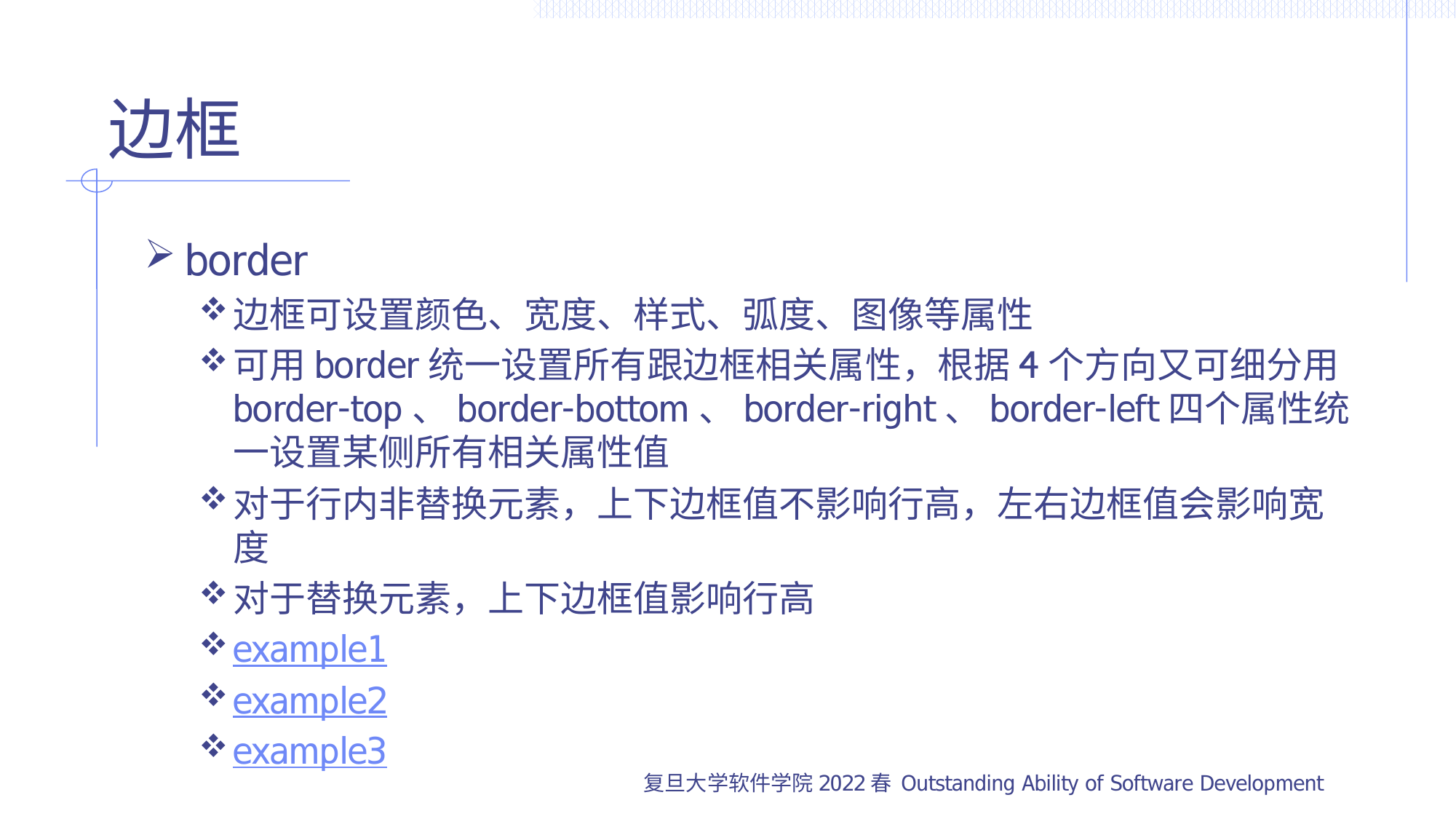

# 边框
border
边框可设置颜色、宽度、样式、弧度、图像等属性
可用border统一设置所有跟边框相关属性，根据4个方向又可细分用border-top、border-bottom、border-right、border-left四个属性统一设置某侧所有相关属性值
对于行内非替换元素，上下边框值不影响行高，左右边框值会影响宽度
对于替换元素，上下边框值影响行高
example1
example2
example3